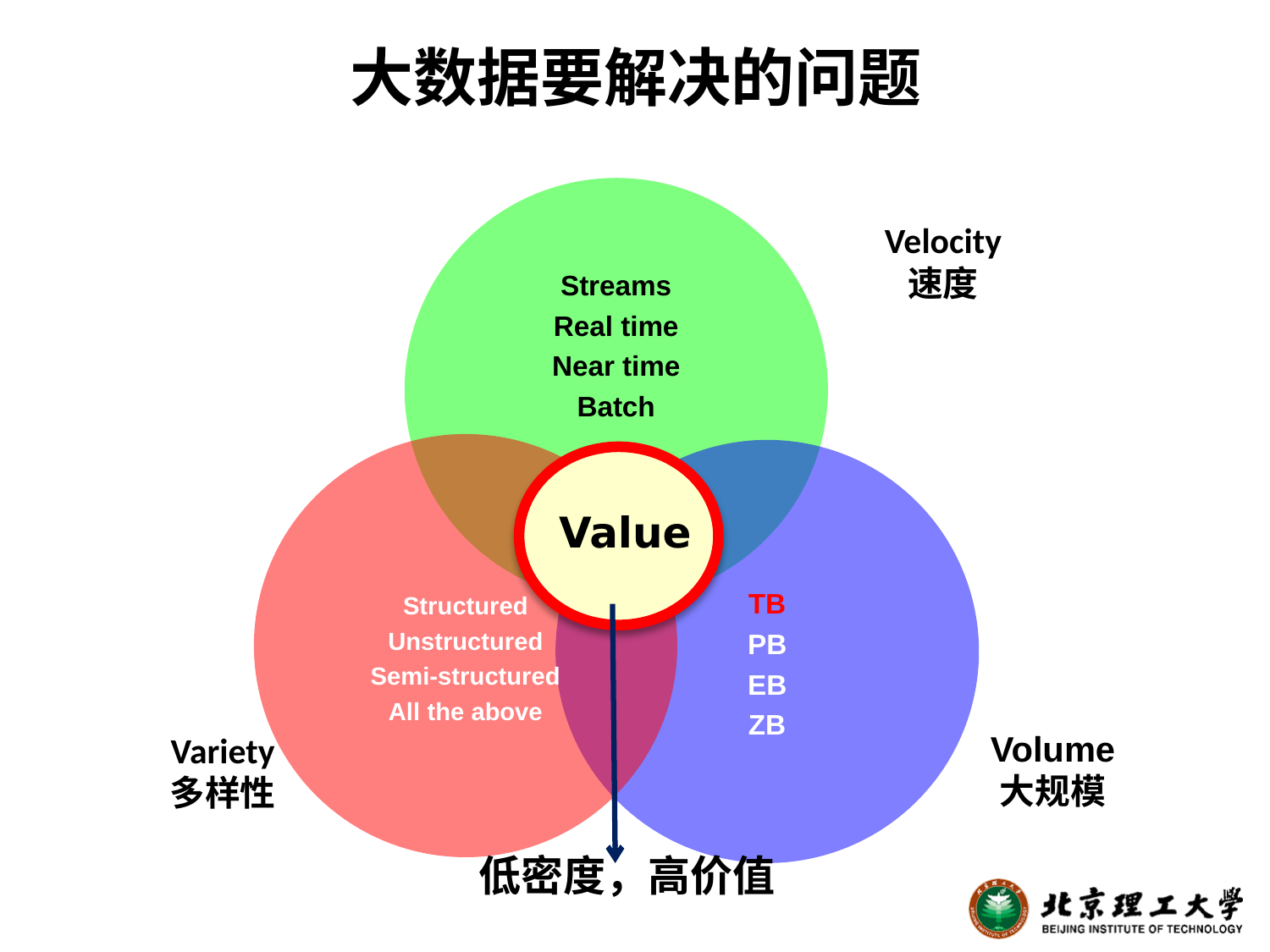

# 大数据要解决的问题

Streams
Real time
Near time
Batch
TB
PB
EB
ZB
Structured
Unstructured
Semi-structured
All the above
Velocity
速度

Value
Volume
大规模
Variety
多样性
低密度，高价值